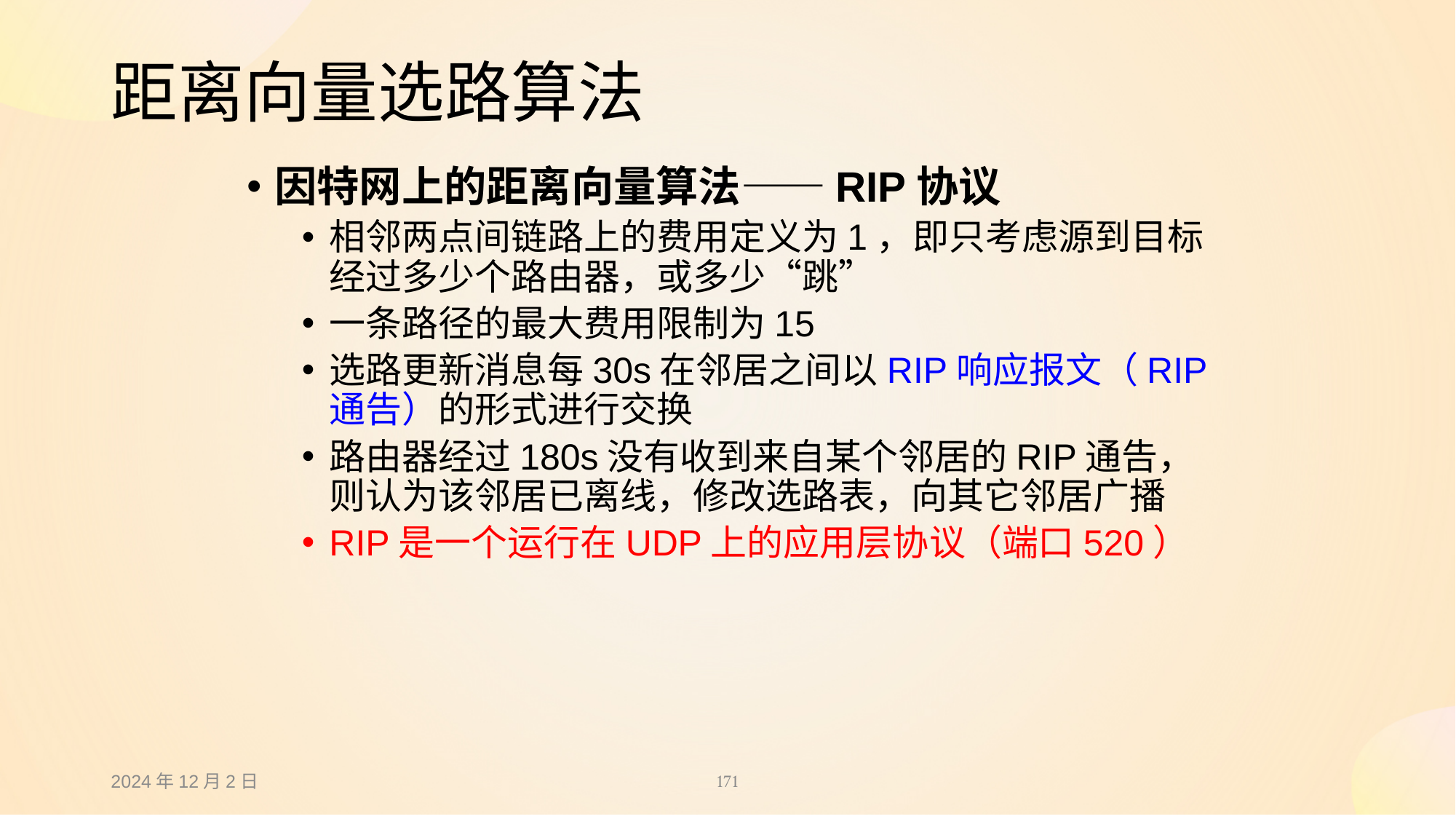

# 距离向量选路算法
因特网上的距离向量算法——RIP协议
相邻两点间链路上的费用定义为1，即只考虑源到目标经过多少个路由器，或多少“跳”
一条路径的最大费用限制为15
选路更新消息每30s在邻居之间以RIP响应报文（RIP通告）的形式进行交换
路由器经过180s没有收到来自某个邻居的RIP通告，则认为该邻居已离线，修改选路表，向其它邻居广播
RIP是一个运行在UDP上的应用层协议（端口520）
2024年12月2日
171